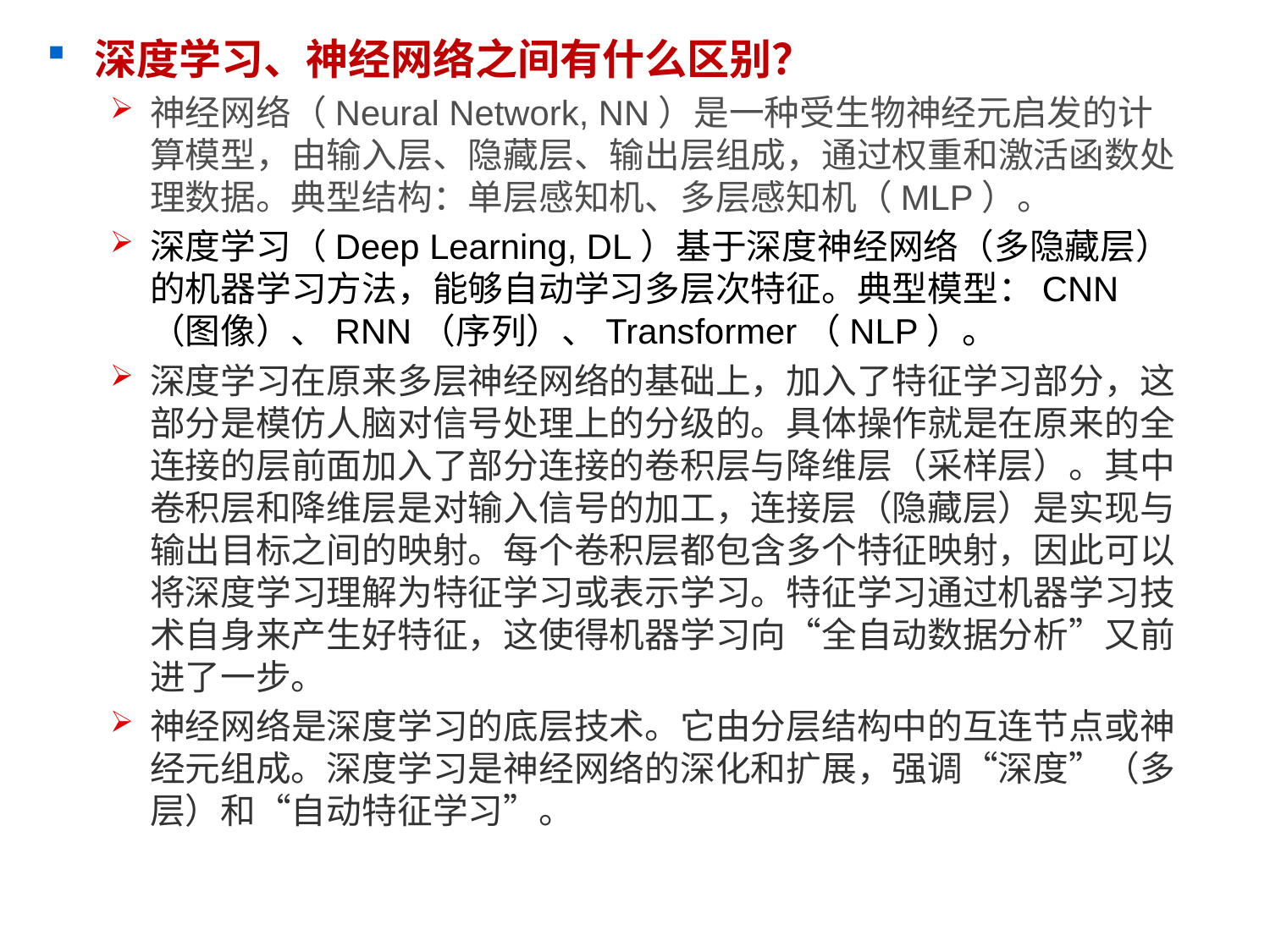

深度学习、神经网络之间有什么区别？
神经网络（Neural Network, NN）是一种受生物神经元启发的计算模型，由输入层、隐藏层、输出层组成，通过权重和激活函数处理数据。典型结构：单层感知机、多层感知机（MLP）。
深度学习（Deep Learning, DL）基于深度神经网络（多隐藏层）的机器学习方法，能够自动学习多层次特征。典型模型：CNN（图像）、RNN（序列）、Transformer（NLP）。
深度学习在原来多层神经网络的基础上，加入了特征学习部分，这部分是模仿人脑对信号处理上的分级的。具体操作就是在原来的全连接的层前面加入了部分连接的卷积层与降维层（采样层）。其中卷积层和降维层是对输入信号的加工，连接层（隐藏层）是实现与输出目标之间的映射。每个卷积层都包含多个特征映射，因此可以将深度学习理解为特征学习或表示学习。特征学习通过机器学习技术自身来产生好特征，这使得机器学习向“全自动数据分析”又前进了一步。
神经网络是深度学习的底层技术。它由分层结构中的互连节点或神经元组成。深度学习是神经网络的深化和扩展，强调“深度”（多层）和“自动特征学习”。